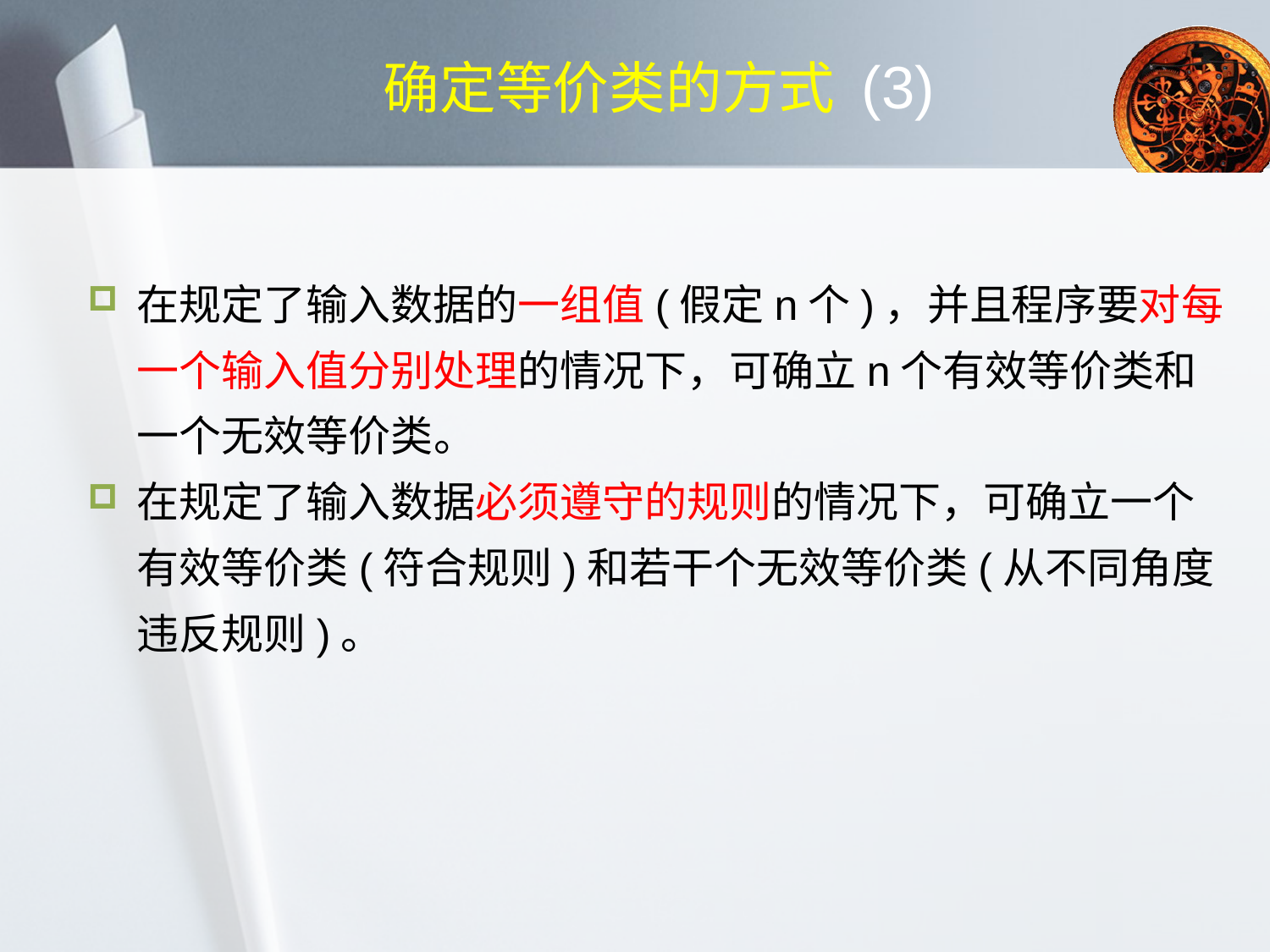

# 确定等价类的方式 (3)
在规定了输入数据的一组值(假定n个)，并且程序要对每一个输入值分别处理的情况下，可确立n个有效等价类和一个无效等价类。
在规定了输入数据必须遵守的规则的情况下，可确立一个有效等价类(符合规则)和若干个无效等价类(从不同角度违反规则)。